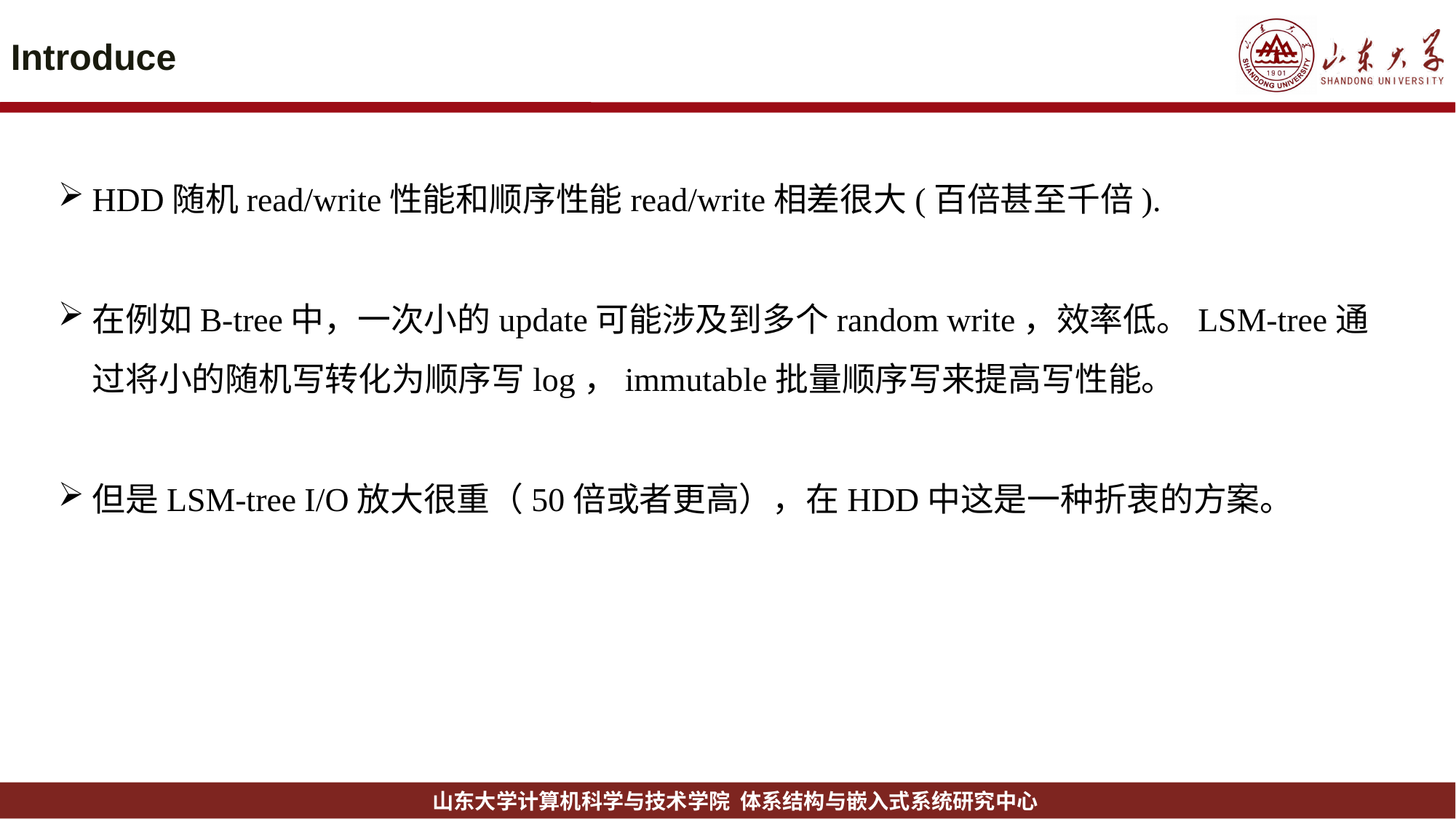

# Introduce
HDD随机read/write性能和顺序性能read/write相差很大(百倍甚至千倍).

在例如B-tree中，一次小的update可能涉及到多个random write，效率低。LSM-tree通过将小的随机写转化为顺序写log，immutable批量顺序写来提高写性能。

但是LSM-tree I/O放大很重（50倍或者更高），在HDD中这是一种折衷的方案。